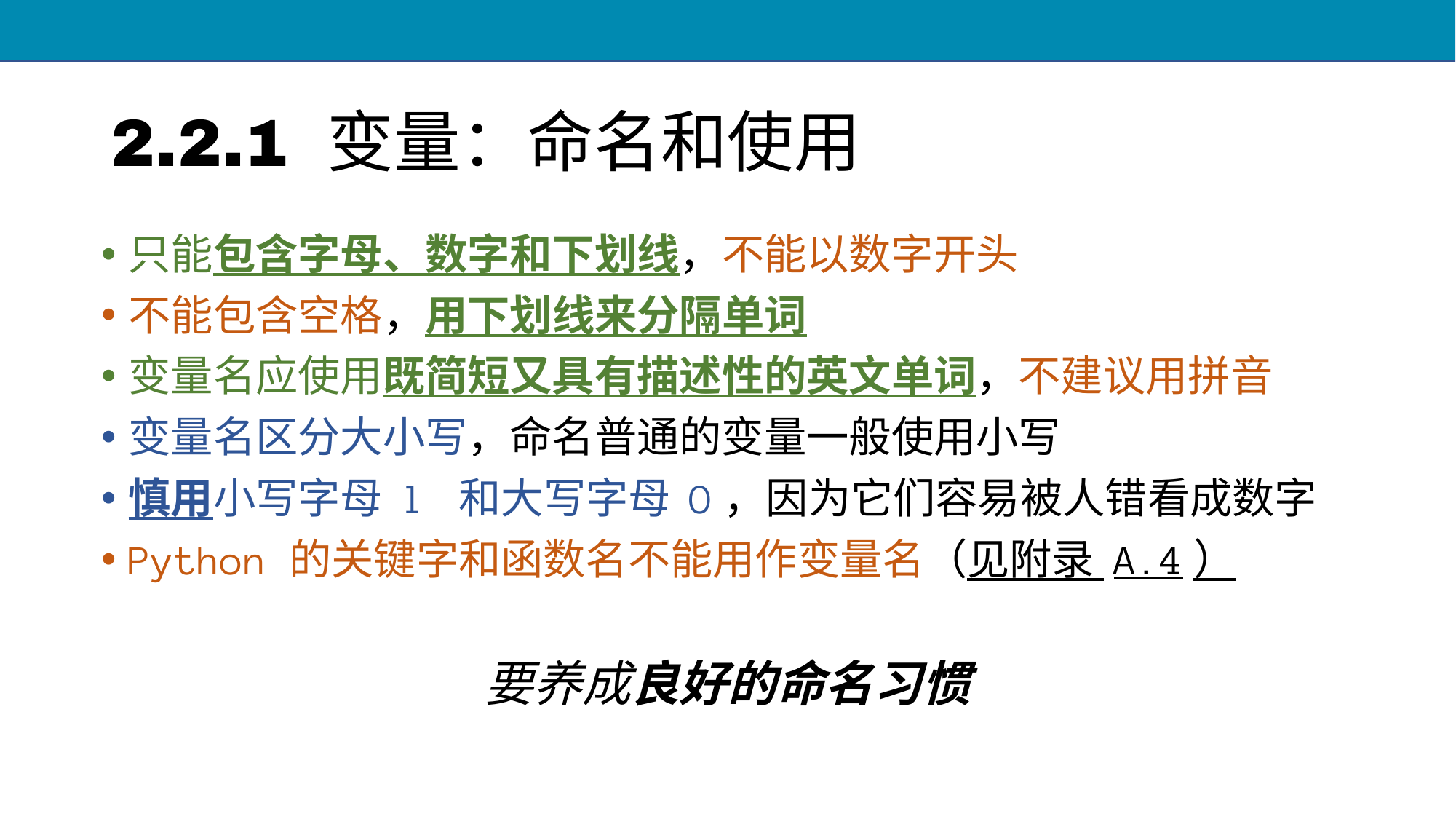

# 2.2.1 变量：命名和使用
只能包含字母、数字和下划线，不能以数字开头
不能包含空格，用下划线来分隔单词
变量名应使用既简短又具有描述性的英文单词，不建议用拼音
变量名区分大小写，命名普通的变量一般使用小写
慎用小写字母 l 和大写字母 O，因为它们容易被人错看成数字
Python 的关键字和函数名不能用作变量名（见附录 A.4）

要养成良好的命名习惯